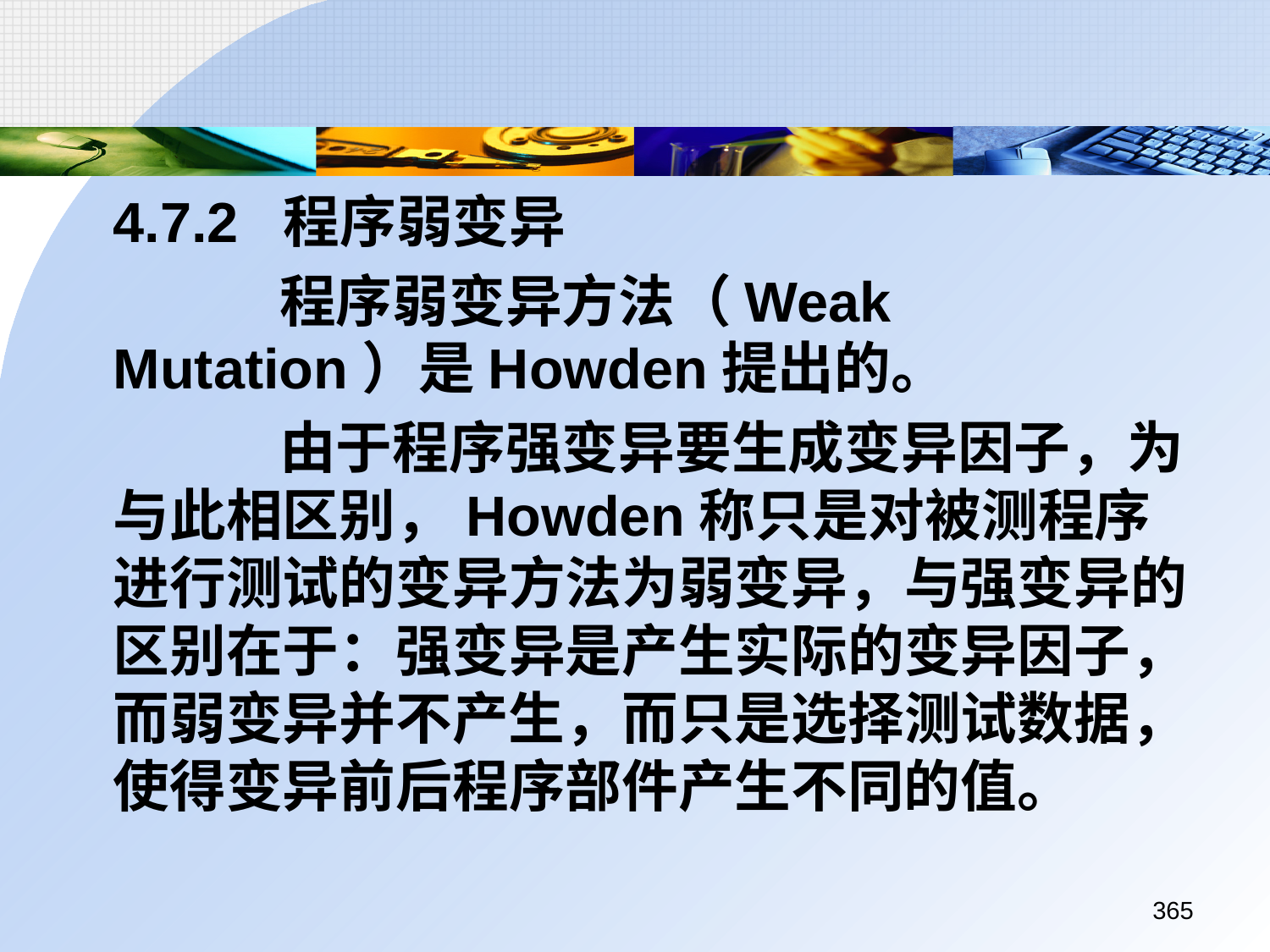

4.7.2  程序弱变异
		  程序弱变异方法（Weak Mutation）是Howden提出的。
		  由于程序强变异要生成变异因子，为与此相区别，Howden称只是对被测程序进行测试的变异方法为弱变异，与强变异的区别在于：强变异是产生实际的变异因子，而弱变异并不产生，而只是选择测试数据，使得变异前后程序部件产生不同的值。

365